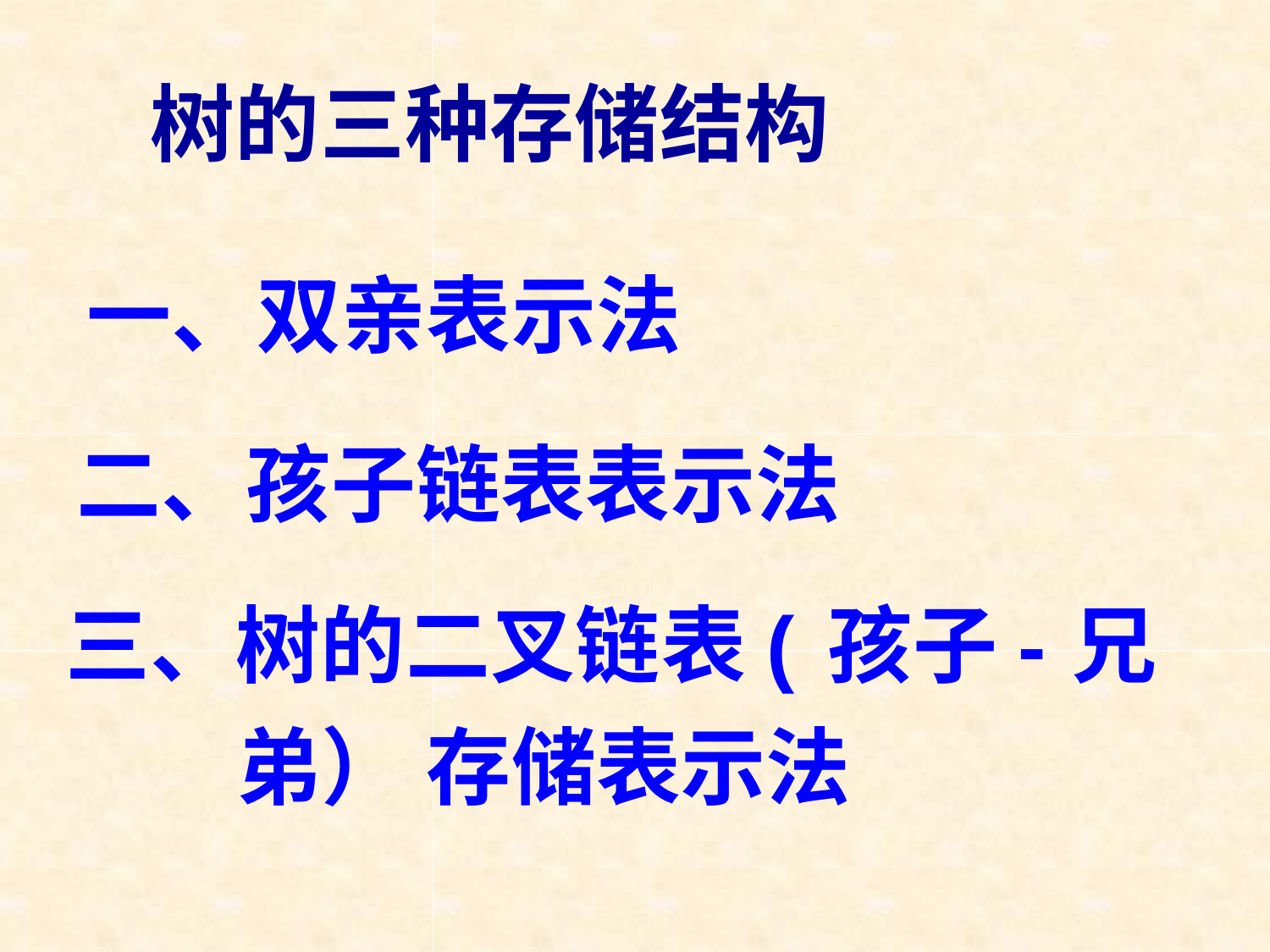

树的三种存储结构

一、双亲表示法
二、孩子链表表示法
三、树的二叉链表(孩子-兄弟） 存储表示法